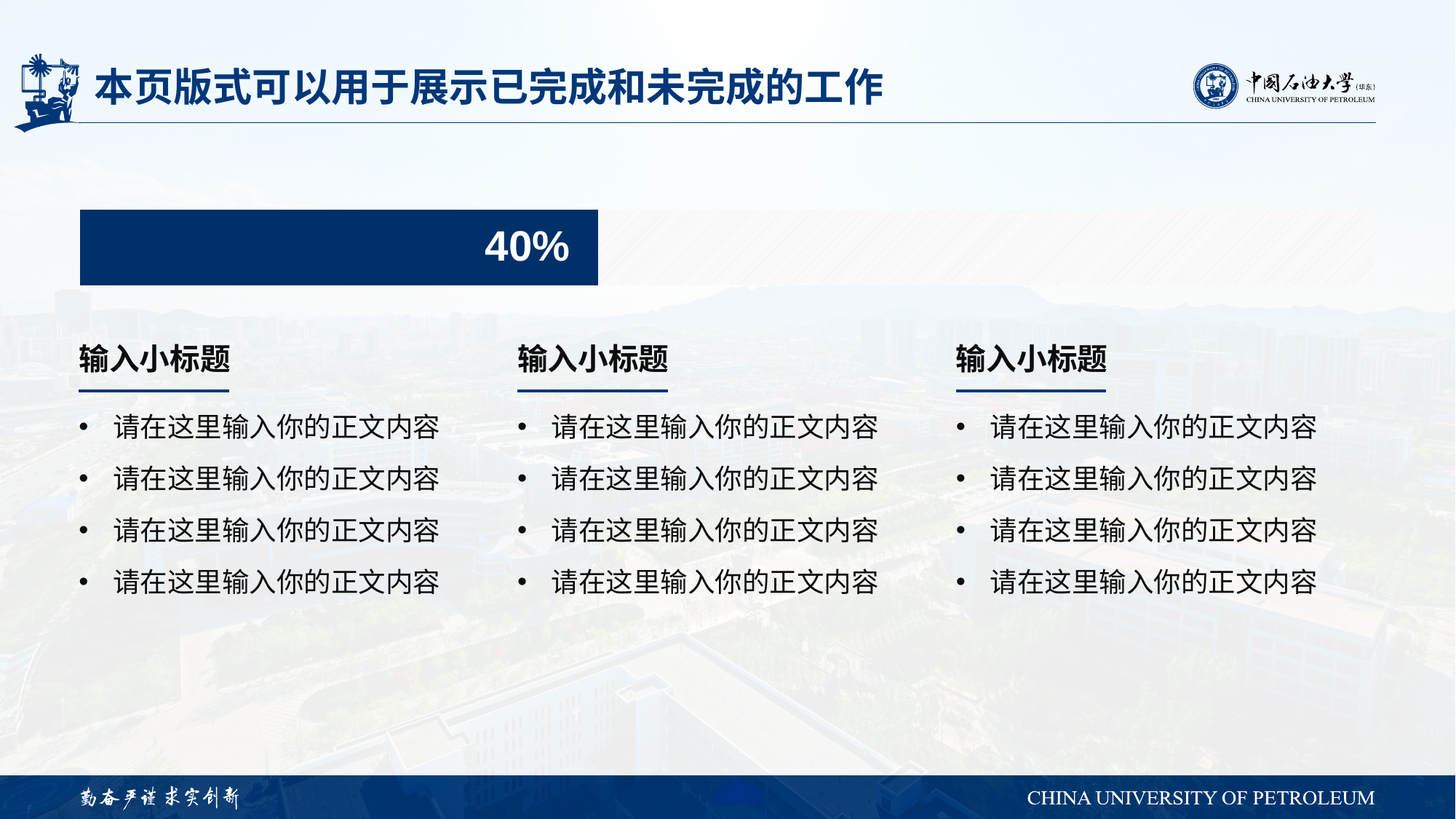

# 本页版式可以用于展示已完成和未完成的工作

### Chart

| Category | 系列 1 | 系列 2 |
|---|---|---|
| 类别 1 | 0.4 | 0.6 |
40%
输入小标题
请在这里输入你的正文内容
请在这里输入你的正文内容
请在这里输入你的正文内容
请在这里输入你的正文内容

输入小标题
请在这里输入你的正文内容
请在这里输入你的正文内容
请在这里输入你的正文内容
请在这里输入你的正文内容

输入小标题
请在这里输入你的正文内容
请在这里输入你的正文内容
请在这里输入你的正文内容
请在这里输入你的正文内容